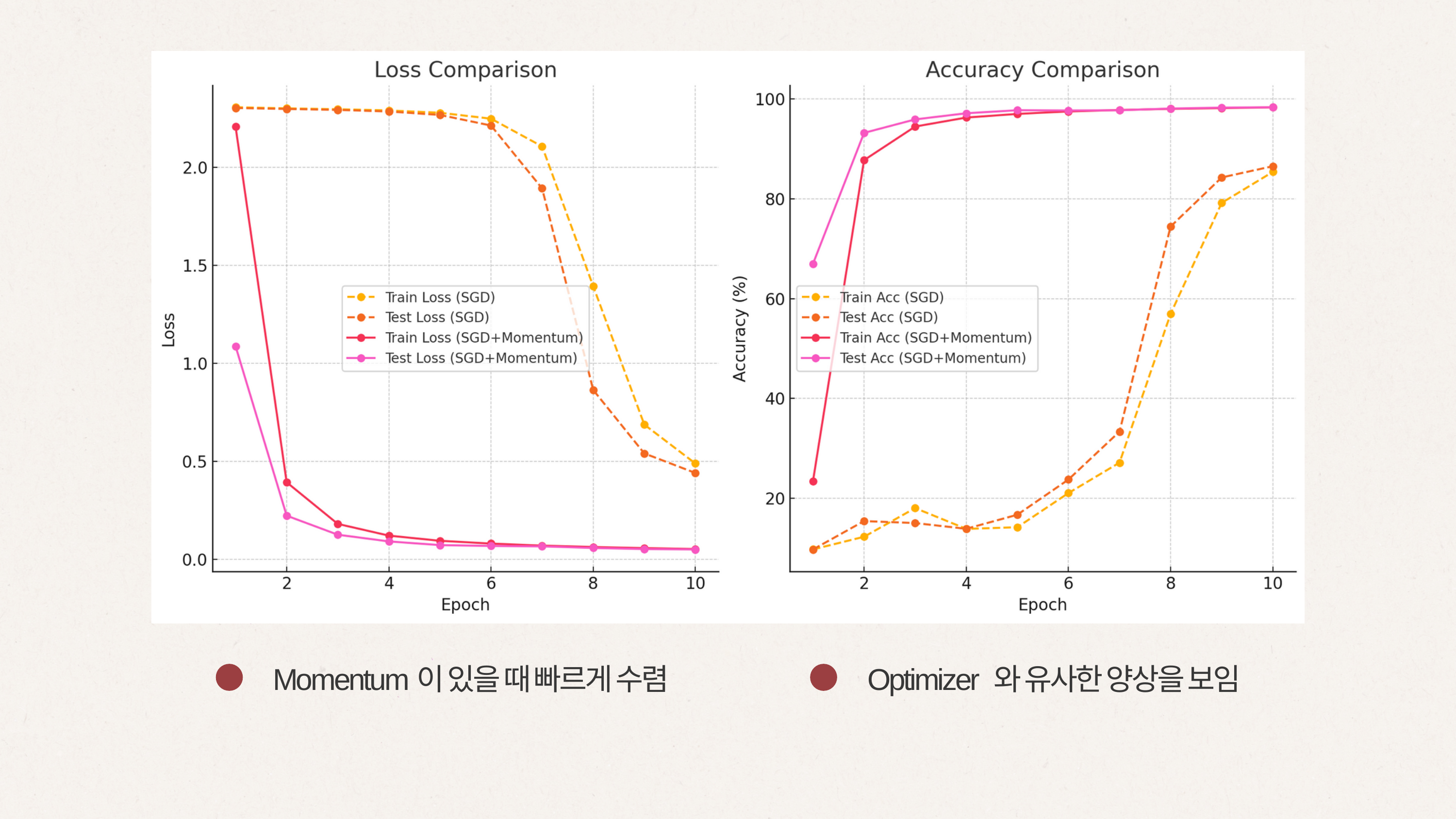

Momentum이 있을 때 빠르게 수렴
Optimizer 와 유사한 양상을 보임